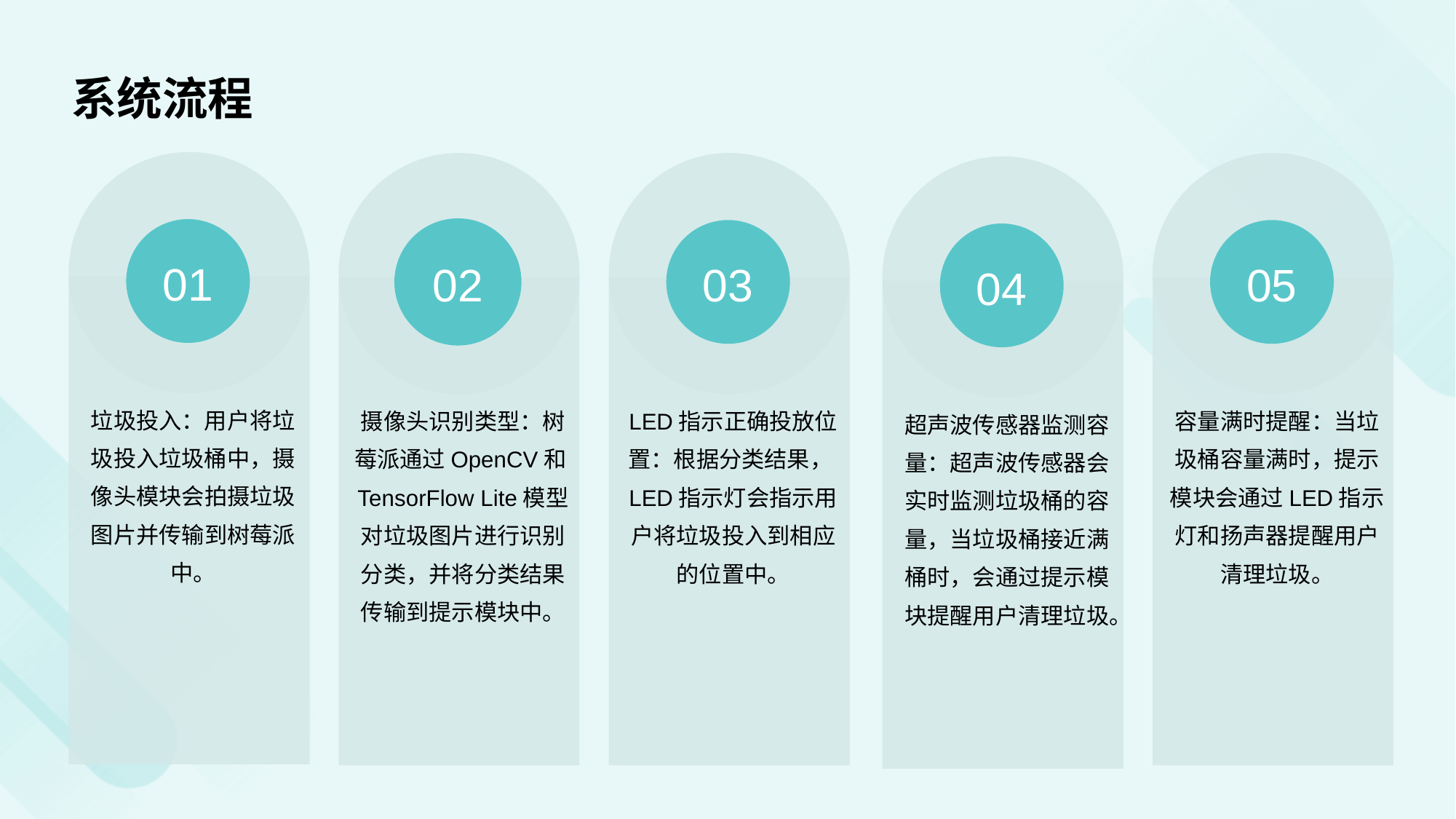

系统流程

01
02
03
05
04

垃圾投入：用户将垃圾投入垃圾桶中，摄像头模块会拍摄垃圾图片并传输到树莓派中。
摄像头识别类型：树莓派通过OpenCV和TensorFlow Lite模型对垃圾图片进行识别分类，并将分类结果传输到提示模块中。
LED指示正确投放位置：根据分类结果，LED指示灯会指示用户将垃圾投入到相应的位置中。
容量满时提醒：当垃圾桶容量满时，提示模块会通过LED指示灯和扬声器提醒用户清理垃圾。
超声波传感器监测容量：超声波传感器会实时监测垃圾桶的容量，当垃圾桶接近满桶时，会通过提示模块提醒用户清理垃圾。